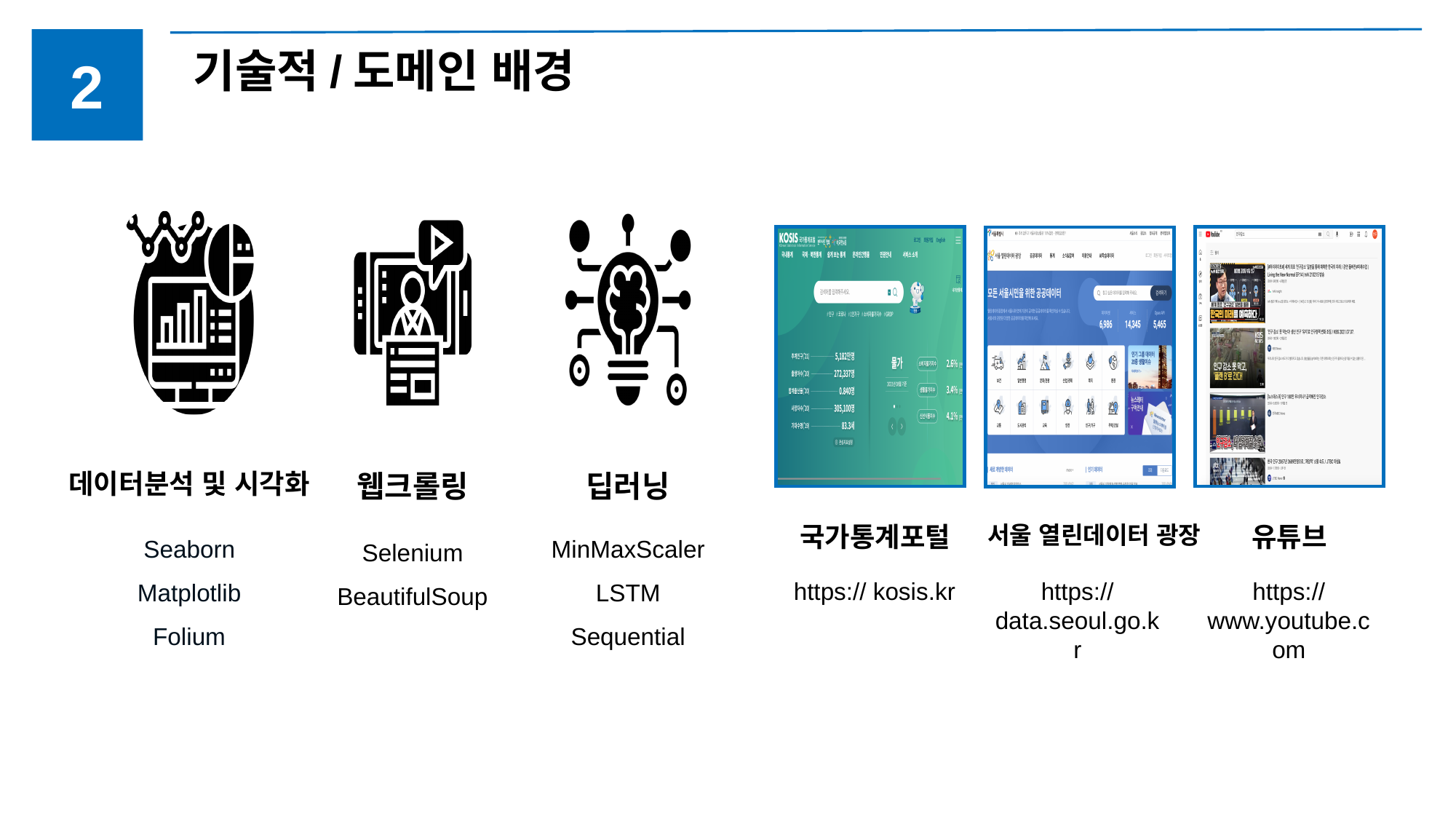

기술적/도메인 배경

2

데이터분석 및 시각화
웹크롤링
딥러닝
Seaborn
Matplotlib
Folium

MinMaxScaler
LSTM
Sequential

Selenium
BeautifulSoup

국가통계포털
서울 열린데이터 광장
유튜브
https:// kosis.kr
https://data.seoul.go.kr
https://www.youtube.com